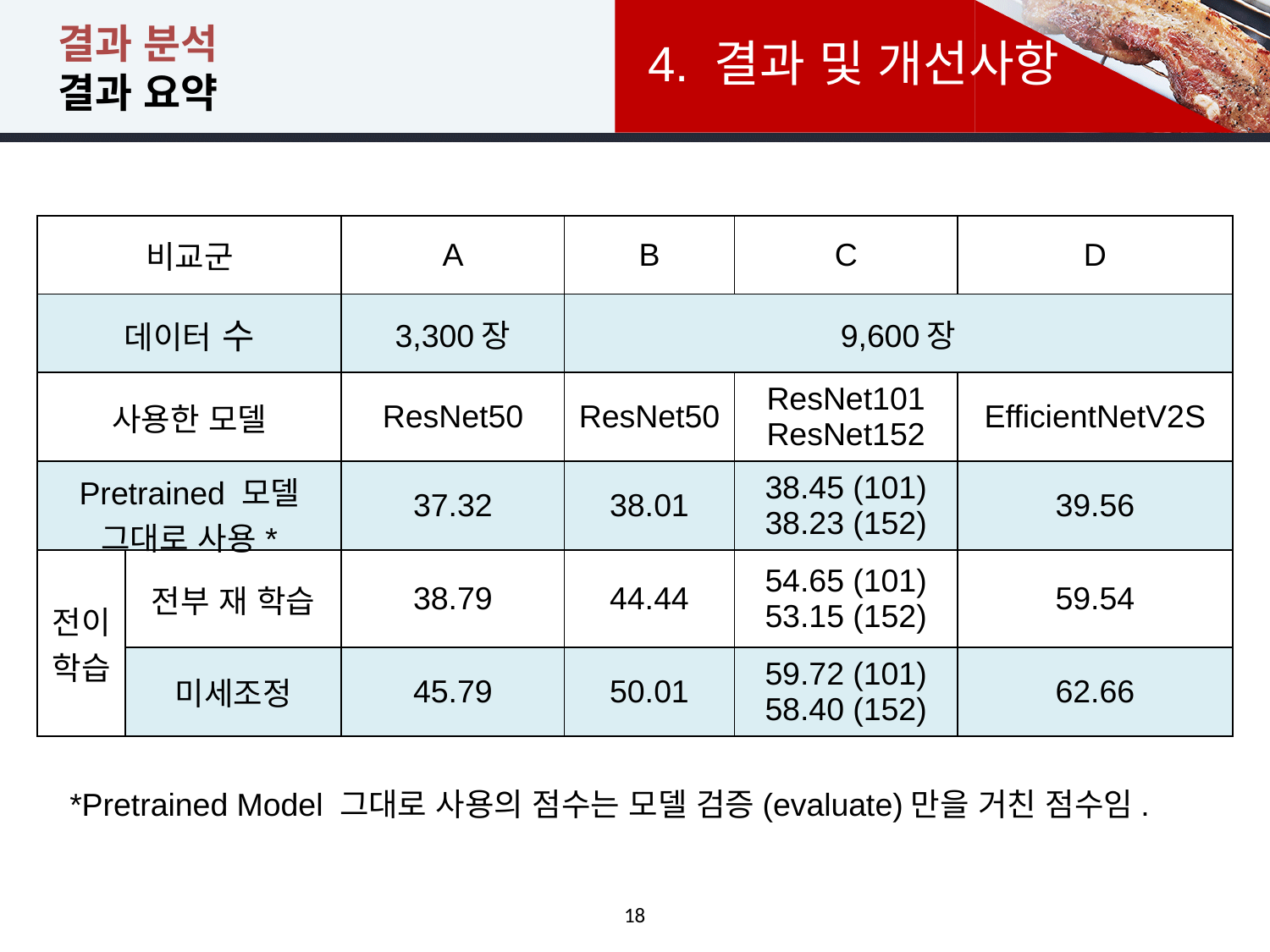

# 결과 분석 결과 요약
4. 결과 및 개선사항
| 비교군 |  | A | B | C | D |
| --- | --- | --- | --- | --- | --- |
| 데이터 수 |  | 3,300장 | 9,600장 |  |  |
| 사용한 모델 |  | ResNet50 | ResNet50 | ResNet101 ResNet152 | EfficientNetV2S |
| Pretrained 모델 그대로 사용\* |  | 37.32 | 38.01 | 38.45 (101) 38.23 (152) | 39.56 |
| 전이학습 | 전부 재 학습 | 38.79 | 44.44 | 54.65 (101) 53.15 (152) | 59.54 |
|  | 미세조정 | 45.79 | 50.01 | 59.72 (101) 58.40 (152) | 62.66 |
*Pretrained Model 그대로 사용의 점수는 모델 검증(evaluate)만을 거친 점수임.
18